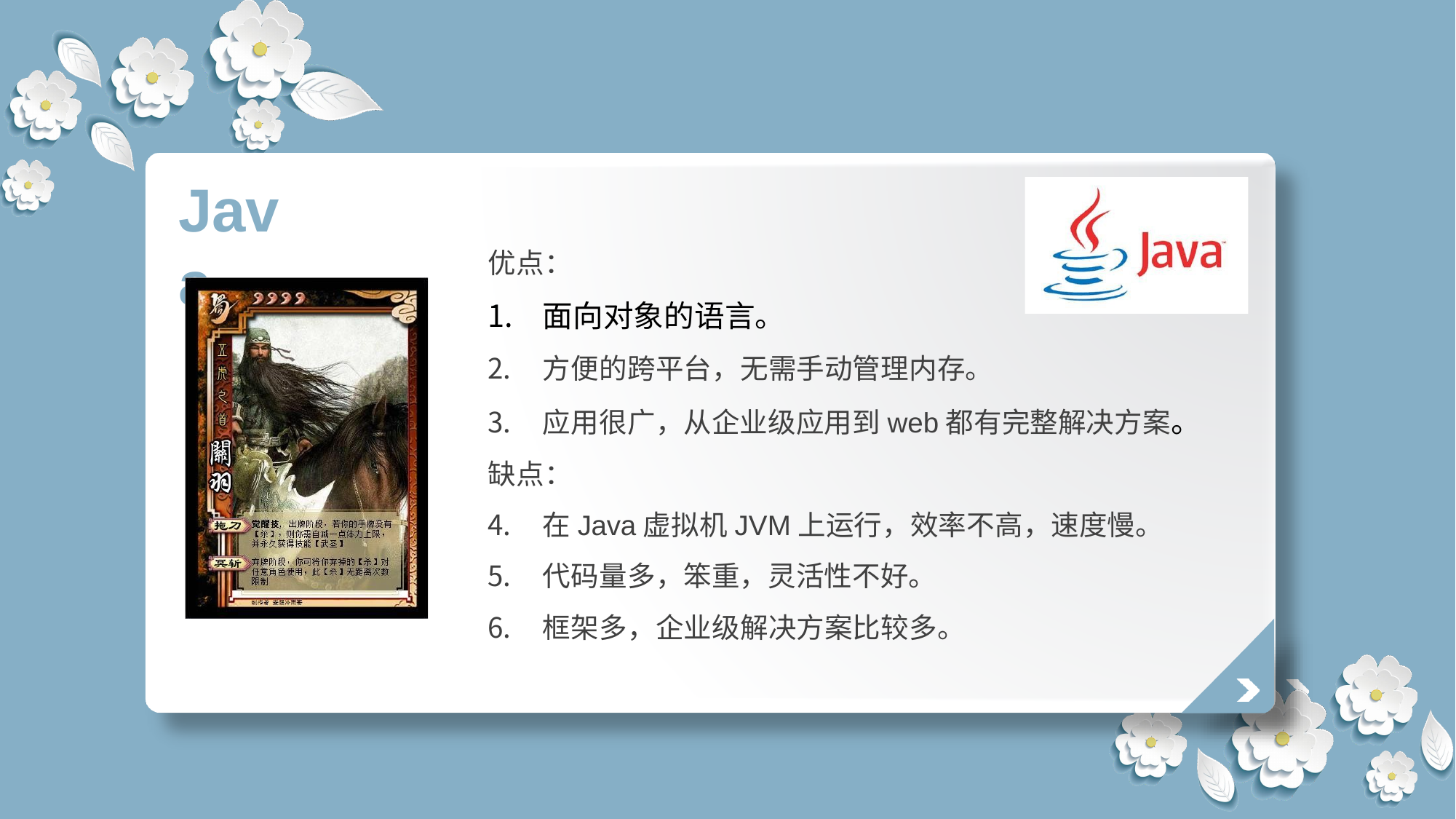

# Java

优点：
面向对象的语言。
方便的跨平台，无需手动管理内存。
应用很广，从企业级应用到web都有完整解决方案。
缺点：
在Java虚拟机JVM上运行，效率不高，速度慢。
代码量多，笨重，灵活性不好。
框架多，企业级解决方案比较多。